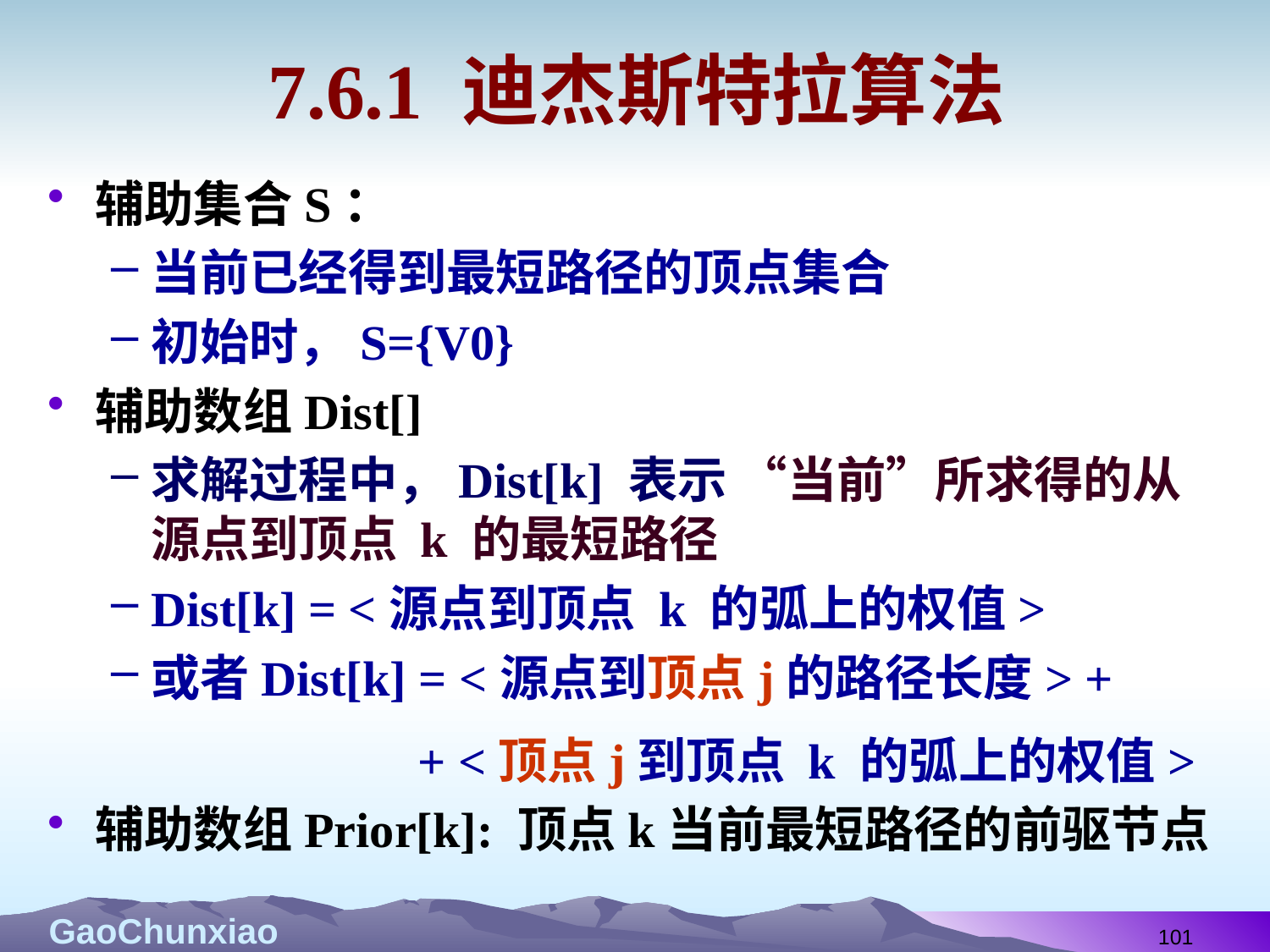

# 7.6.1 迪杰斯特拉算法
辅助集合S：
当前已经得到最短路径的顶点集合
初始时，S={V0}
辅助数组Dist[]
求解过程中，Dist[k] 表示 “当前”所求得的从源点到顶点 k 的最短路径
Dist[k] = <源点到顶点 k 的弧上的权值>
或者Dist[k] = <源点到顶点j的路径长度> +
                         + <顶点j到顶点 k 的弧上的权值>
辅助数组Prior[k]: 顶点k当前最短路径的前驱节点
101